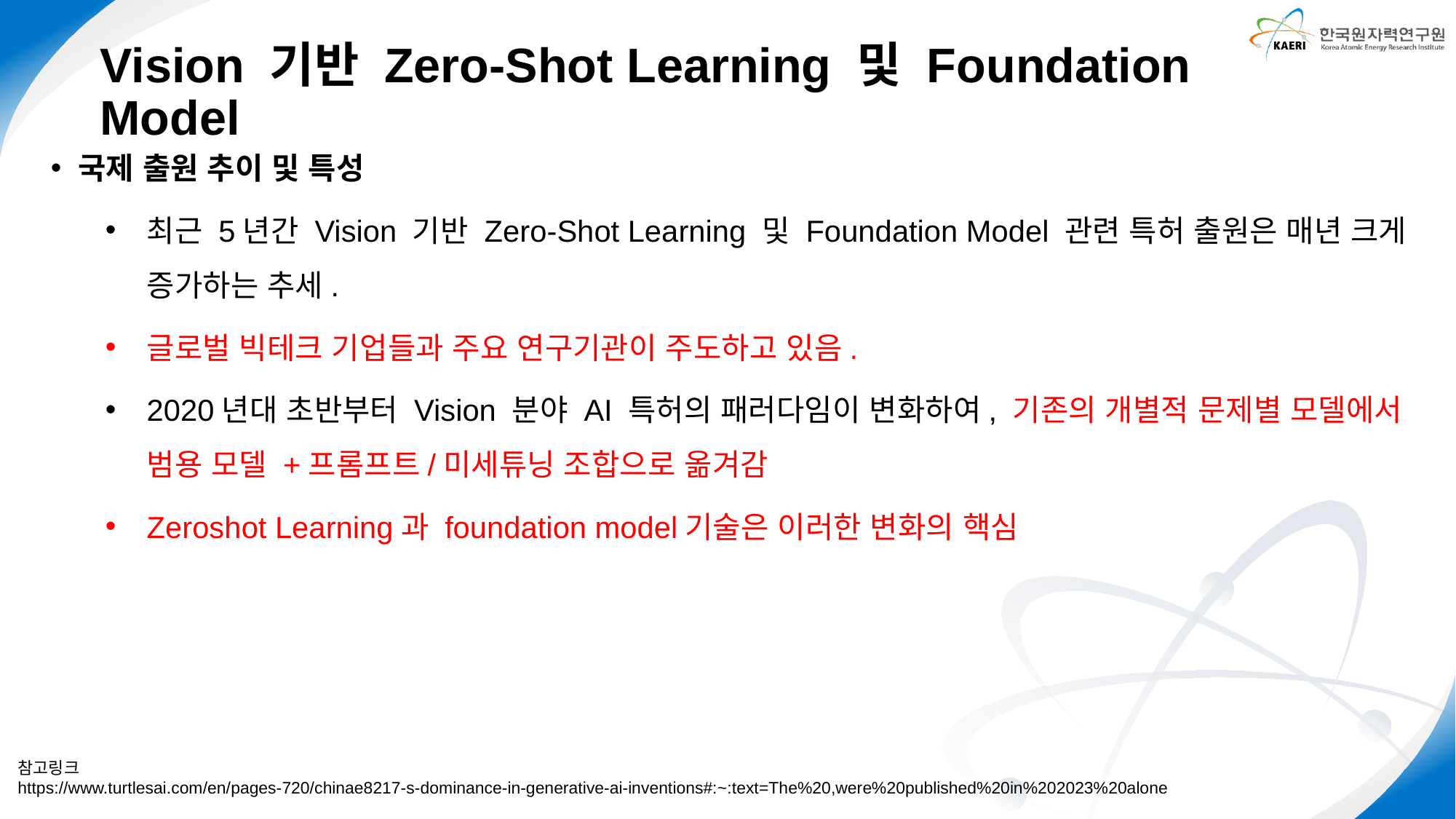

Vision 기반 Zero-Shot Learning 및 Foundation Model
국제 출원 추이 및 특성
최근 5년간 Vision 기반 Zero-Shot Learning 및 Foundation Model 관련 특허 출원은 매년 크게 증가하는 추세.
글로벌 빅테크 기업들과 주요 연구기관이 주도하고 있음.
2020년대 초반부터 Vision 분야 AI 특허의 패러다임이 변화하여, 기존의 개별적 문제별 모델에서 범용 모델 +프롬프트/미세튜닝 조합으로 옮겨감
Zeroshot Learning과 foundation model기술은 이러한 변화의 핵심

참고링크
https://www.turtlesai.com/en/pages-720/chinae8217-s-dominance-in-generative-ai-inventions#:~:text=The%20,were%20published%20in%202023%20alone